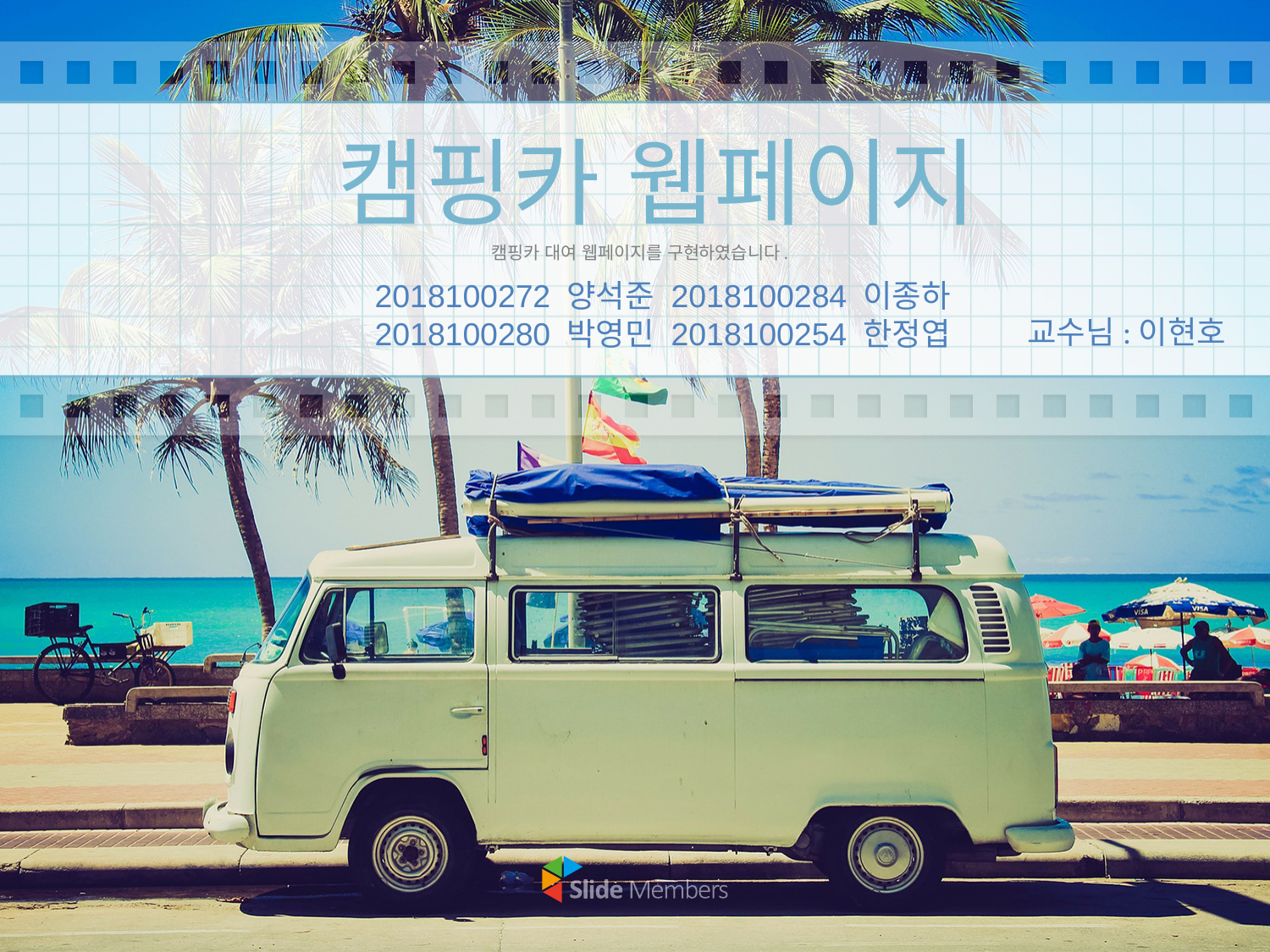

# 캠핑카 웹페이지
캠핑카 대여 웹페이지를 구현하였습니다.
2018100272 양석준 2018100284 이종하
2018100280 박영민 2018100254 한정엽
교수님:이현호